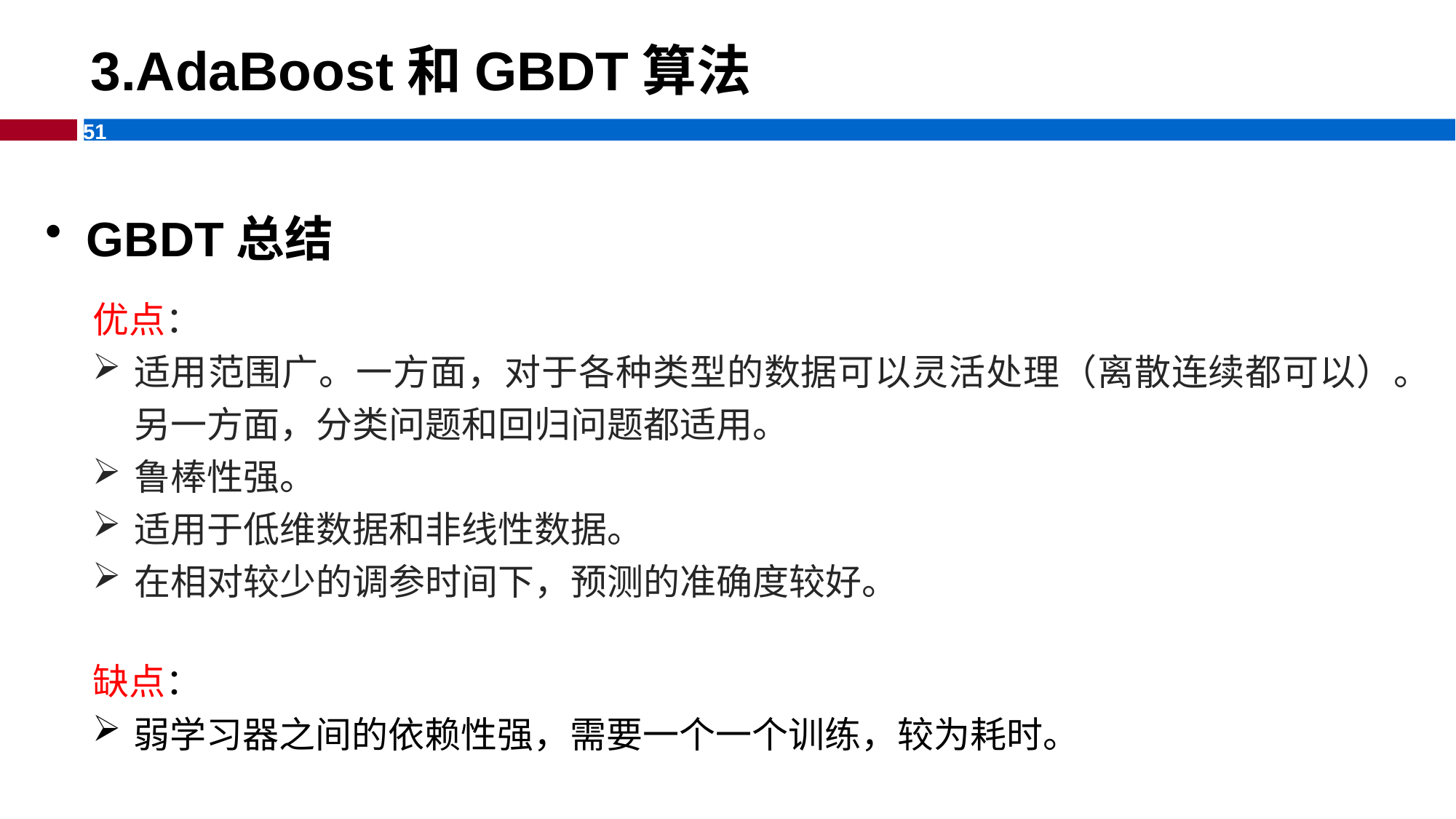

3.AdaBoost和GBDT算法
GBDT总结

优点：
适用范围广。一方面，对于各种类型的数据可以灵活处理（离散连续都可以）。另一方面，分类问题和回归问题都适用。
鲁棒性强。
适用于低维数据和非线性数据。
在相对较少的调参时间下，预测的准确度较好。
缺点：
弱学习器之间的依赖性强，需要一个一个训练，较为耗时。